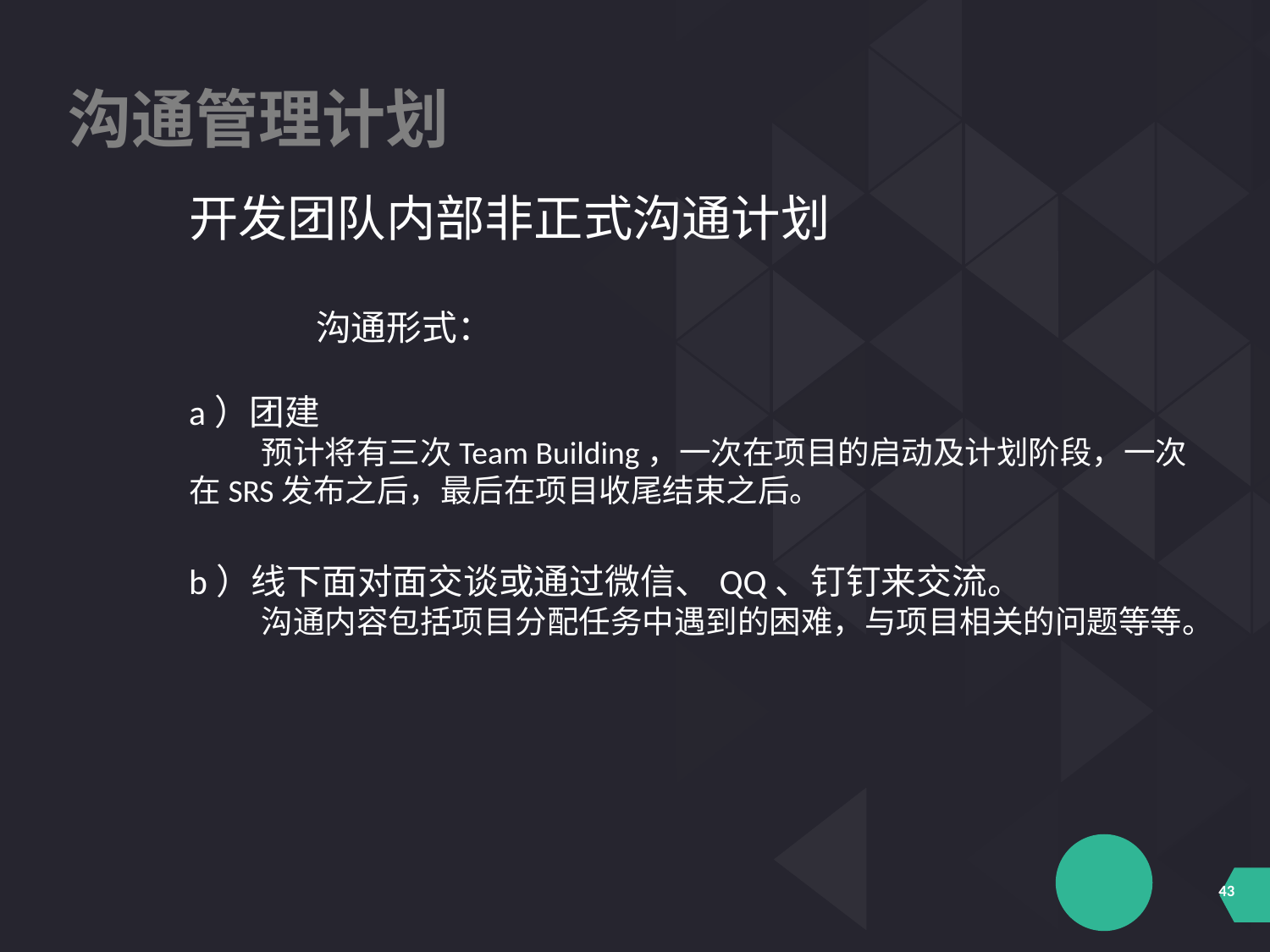

沟通管理计划
开发团队内部非正式沟通计划

	沟通形式：

a）团建
         预计将有三次Team Building，一次在项目的启动及计划阶段，一次在SRS发布之后，最后在项目收尾结束之后。

b）线下面对面交谈或通过微信、QQ、钉钉来交流。
         沟通内容包括项目分配任务中遇到的困难，与项目相关的问题等等。